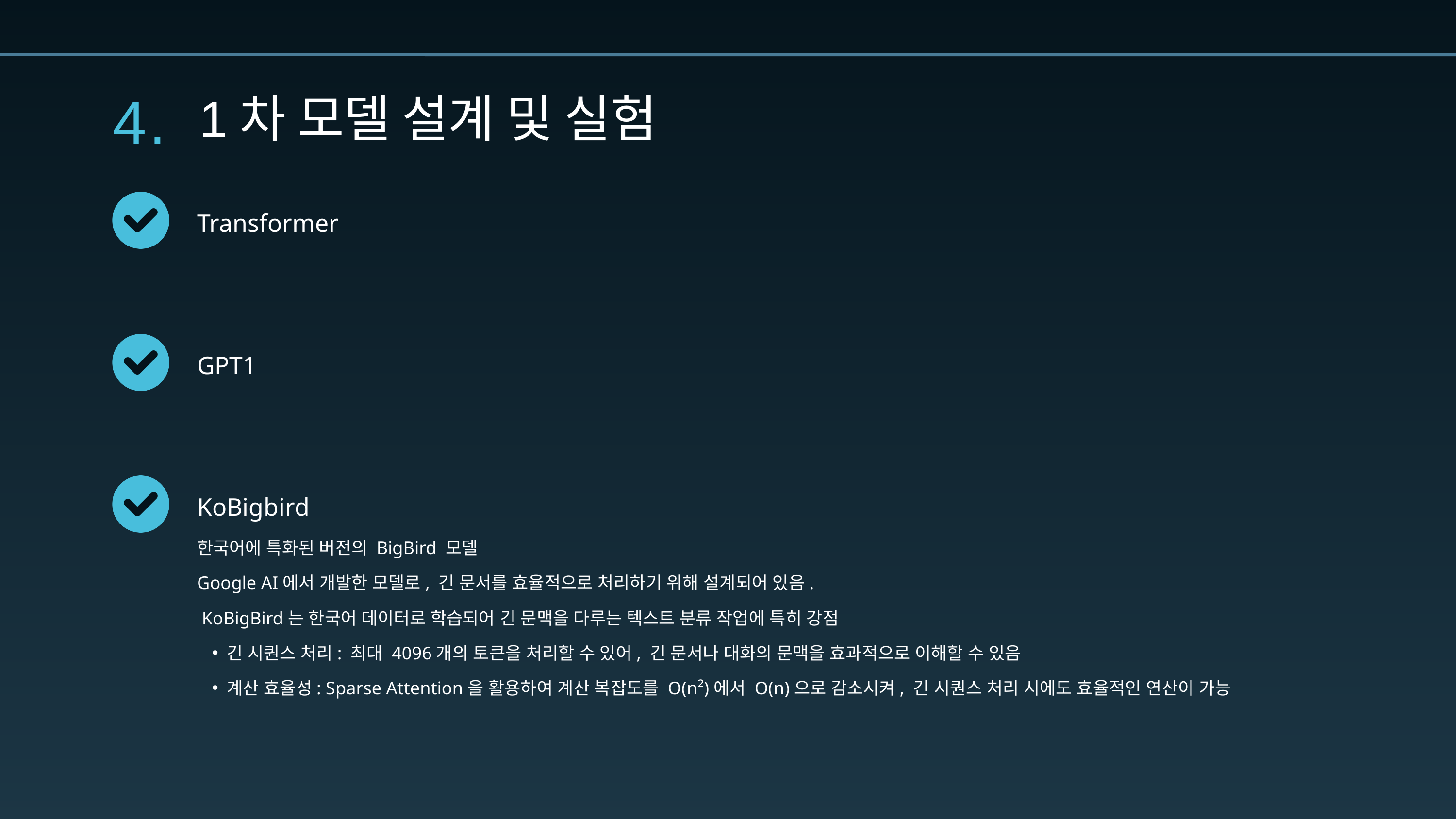

4.
1차 모델 설계 및 실험

Transformer

GPT1

KoBigbird
한국어에 특화된 버전의 BigBird 모델
Google AI에서 개발한 모델로, 긴 문서를 효율적으로 처리하기 위해 설계되어 있음.
 KoBigBird는 한국어 데이터로 학습되어 긴 문맥을 다루는 텍스트 분류 작업에 특히 강점
긴 시퀀스 처리: 최대 4096개의 토큰을 처리할 수 있어, 긴 문서나 대화의 문맥을 효과적으로 이해할 수 있음
계산 효율성: Sparse Attention을 활용하여 계산 복잡도를 O(n²)에서 O(n)으로 감소시켜, 긴 시퀀스 처리 시에도 효율적인 연산이 가능